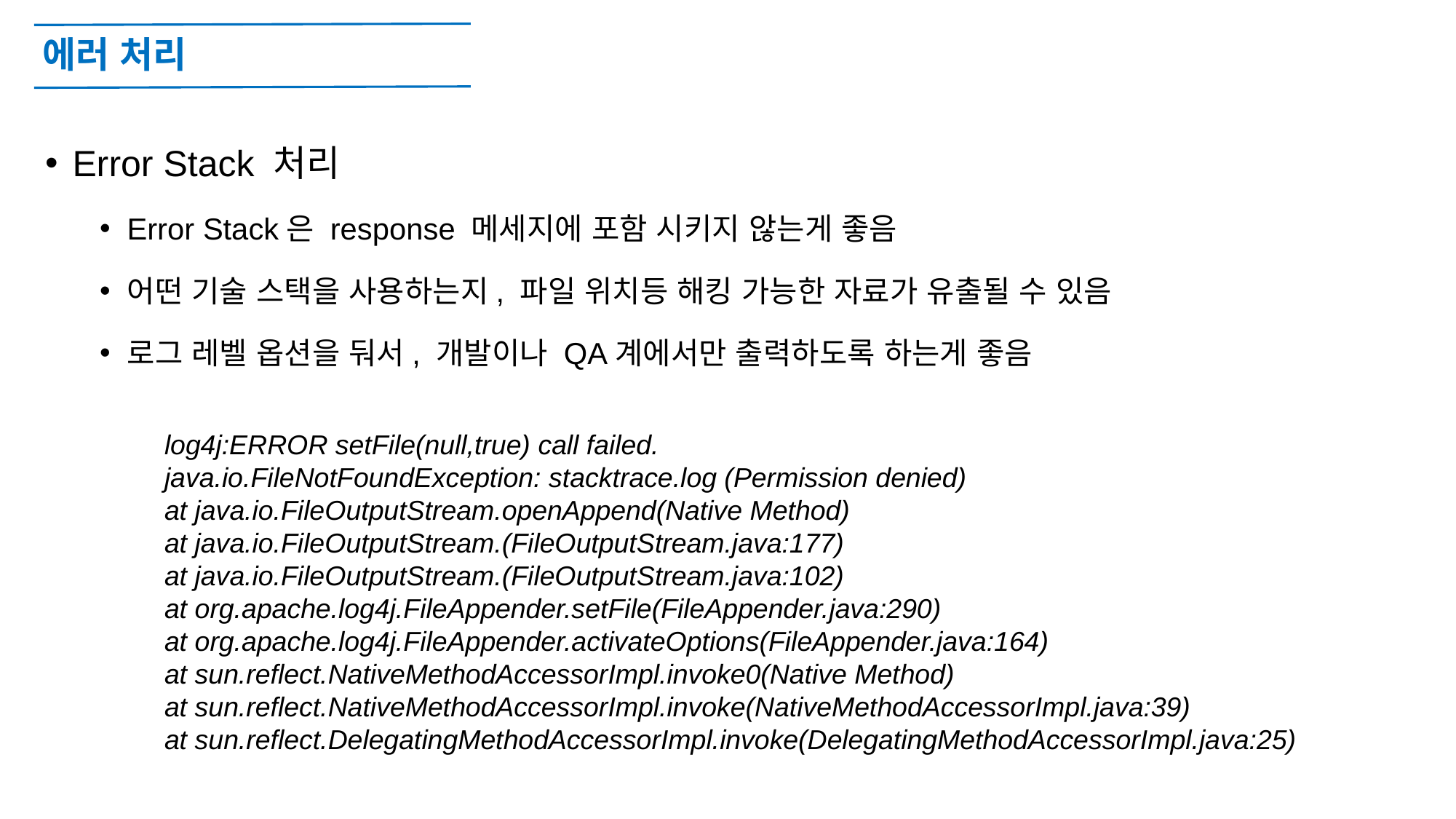

# 에러 처리
Error Stack 처리
Error Stack은 response 메세지에 포함 시키지 않는게 좋음
어떤 기술 스택을 사용하는지, 파일 위치등 해킹 가능한 자료가 유출될 수 있음
로그 레벨 옵션을 둬서, 개발이나 QA계에서만 출력하도록 하는게 좋음
log4j:ERROR setFile(null,true) call failed.
java.io.FileNotFoundException: stacktrace.log (Permission denied)
at java.io.FileOutputStream.openAppend(Native Method)
at java.io.FileOutputStream.(FileOutputStream.java:177)
at java.io.FileOutputStream.(FileOutputStream.java:102)
at org.apache.log4j.FileAppender.setFile(FileAppender.java:290)
at org.apache.log4j.FileAppender.activateOptions(FileAppender.java:164)
at sun.reflect.NativeMethodAccessorImpl.invoke0(Native Method)
at sun.reflect.NativeMethodAccessorImpl.invoke(NativeMethodAccessorImpl.java:39)
at sun.reflect.DelegatingMethodAccessorImpl.invoke(DelegatingMethodAccessorImpl.java:25)